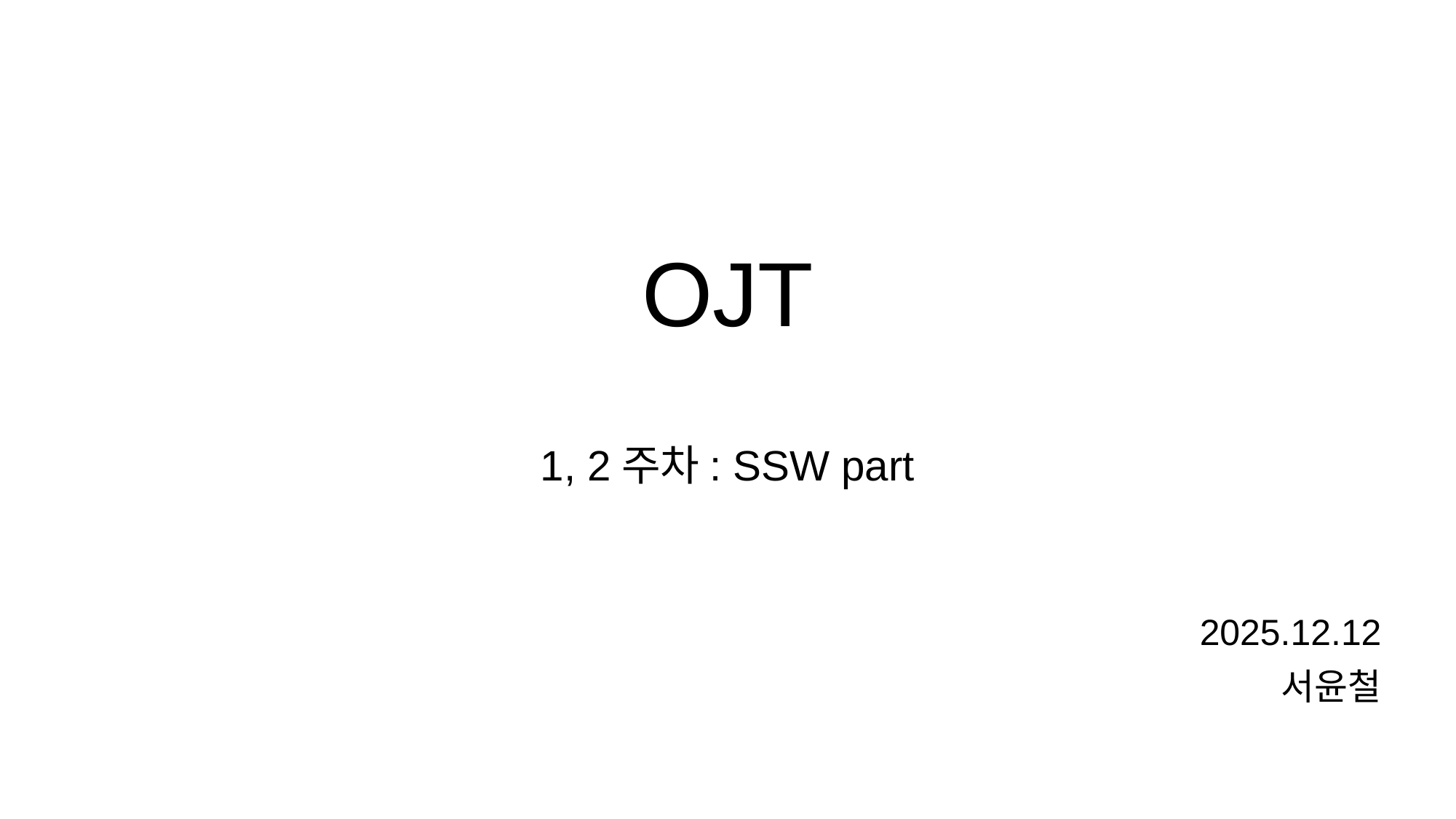

# OJT 1, 2주차: SSW part
2025.12.12
서윤철